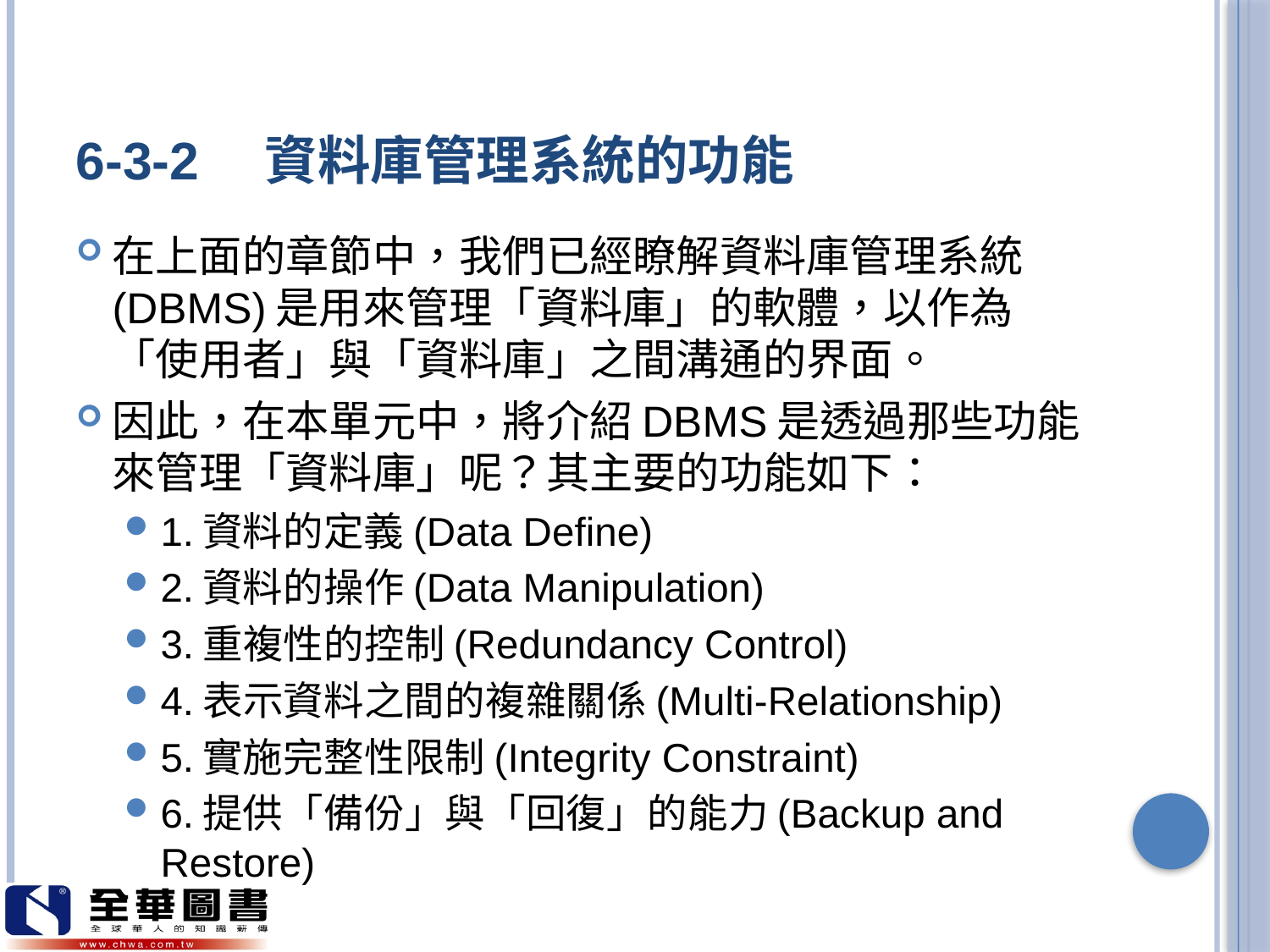

# 6-3-2　資料庫管理系統的功能
在上面的章節中，我們已經瞭解資料庫管理系統(DBMS)是用來管理「資料庫」的軟體，以作為「使用者」與「資料庫」之間溝通的界面。
因此，在本單元中，將介紹DBMS是透過那些功能來管理「資料庫」呢？其主要的功能如下：
1.資料的定義(Data Define)
2.資料的操作(Data Manipulation)
3.重複性的控制(Redundancy Control)
4.表示資料之間的複雜關係(Multi-Relationship)
5.實施完整性限制(Integrity Constraint)
6.提供「備份」與「回復」的能力(Backup and Restore)